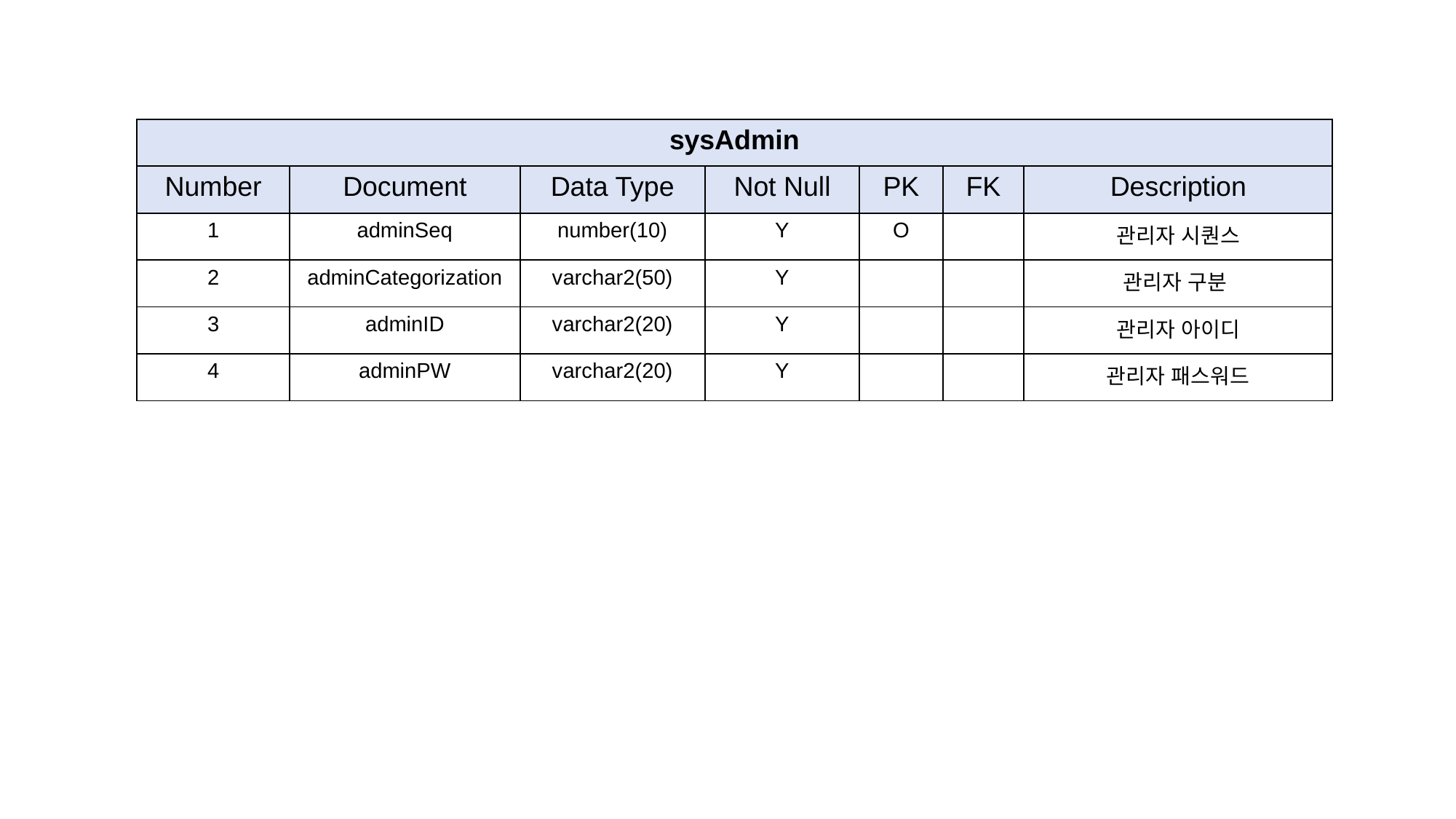

| sysAdmin |  |  |  |  |  |  |
| --- | --- | --- | --- | --- | --- | --- |
| Number | Document | Data Type | Not Null | PK | FK | Description |
| 1 | adminSeq | number(10) | Y | O |  | 관리자 시퀀스 |
| 2 | adminCategorization | varchar2(50) | Y |  |  | 관리자 구분 |
| 3 | adminID | varchar2(20) | Y |  |  | 관리자 아이디 |
| 4 | adminPW | varchar2(20) | Y |  |  | 관리자 패스워드 |